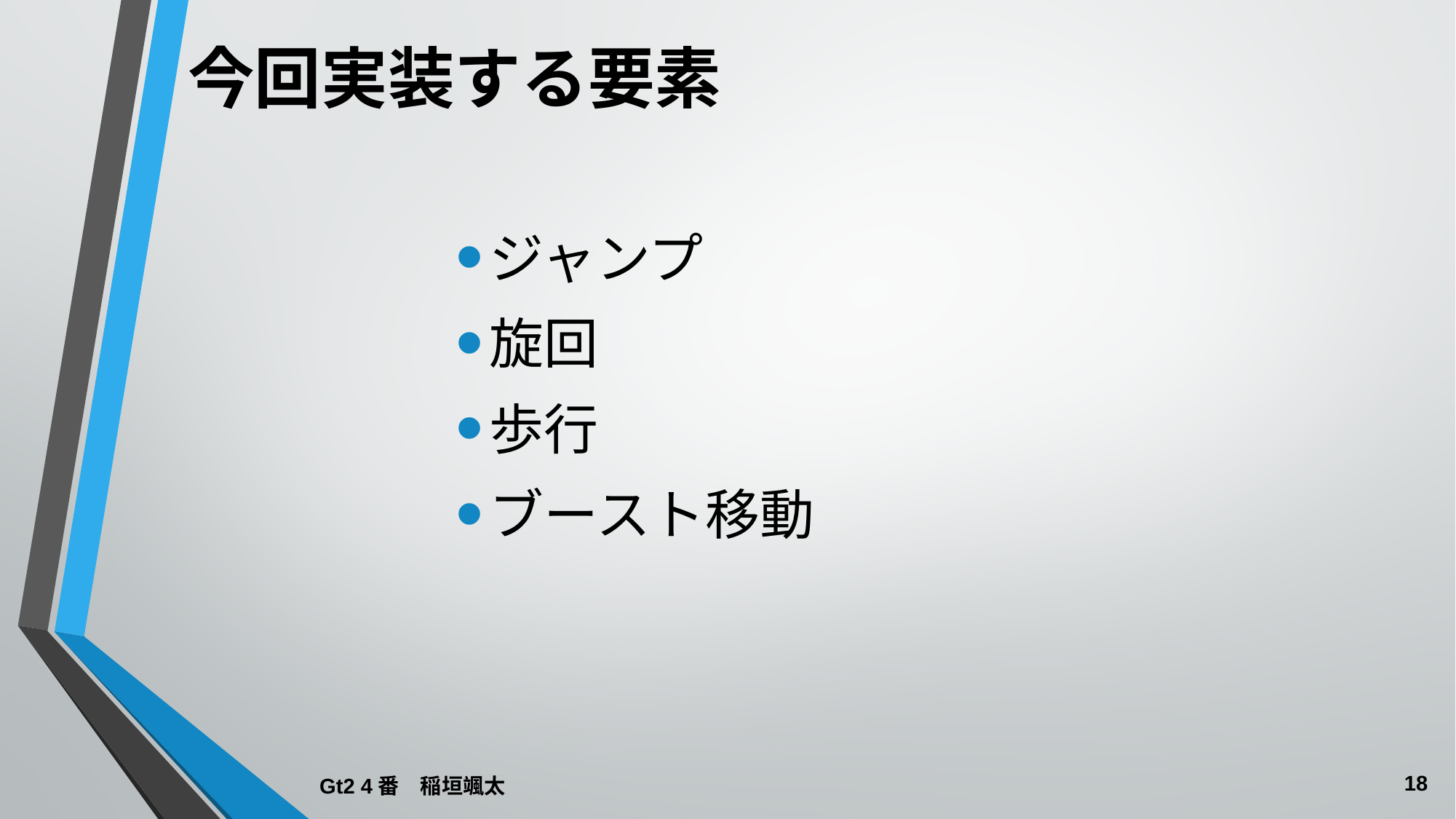

今回実装する要素
ジャンプ
旋回
歩行
ブースト移動

18
Gt2 4番　稲垣颯太